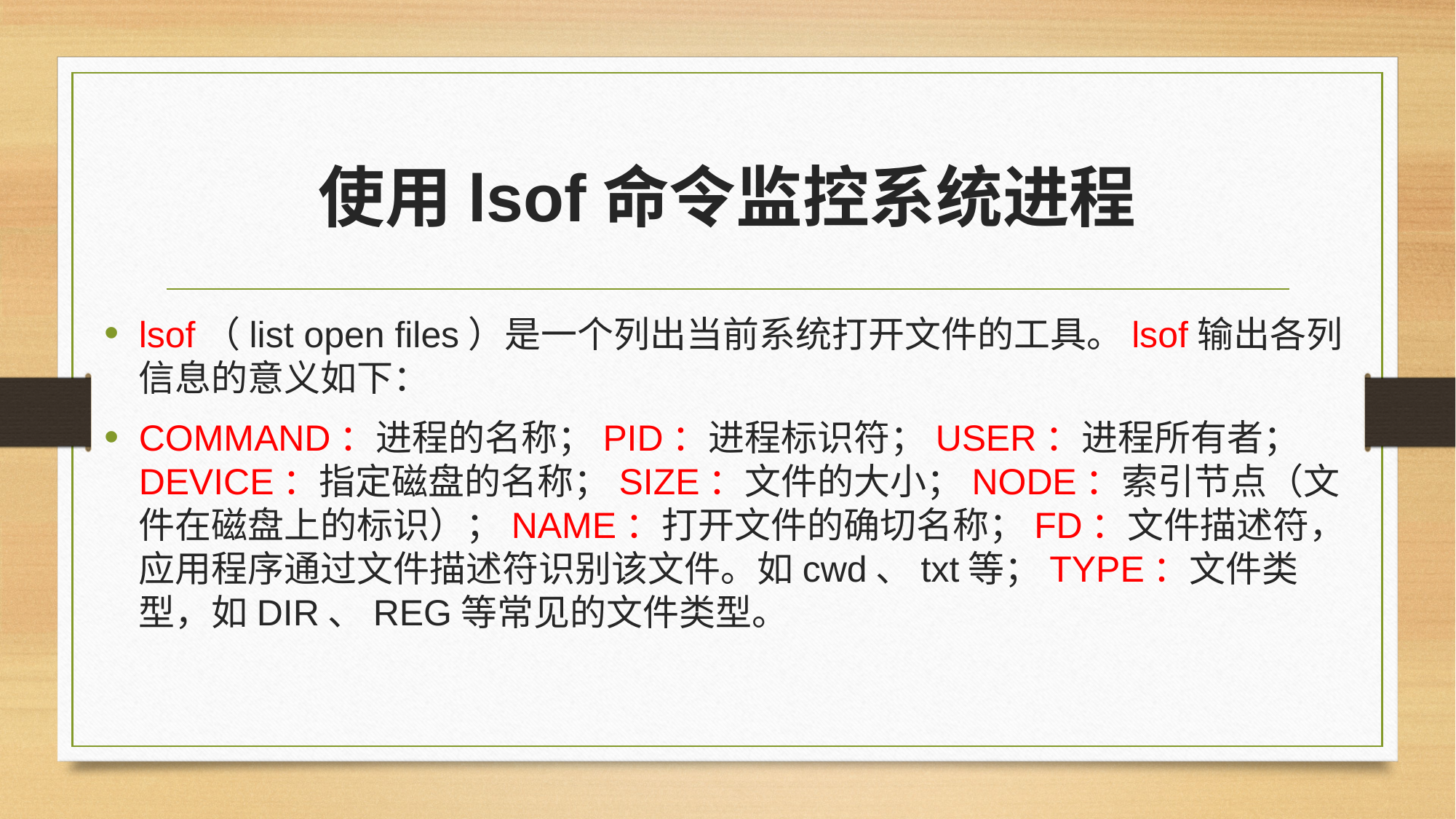

# 使用lsof命令监控系统进程
lsof（list open files）是一个列出当前系统打开文件的工具。lsof输出各列信息的意义如下：
COMMAND：进程的名称；PID：进程标识符；USER：进程所有者；DEVICE：指定磁盘的名称；SIZE：文件的大小；NODE：索引节点（文件在磁盘上的标识）；NAME：打开文件的确切名称；FD：文件描述符，应用程序通过文件描述符识别该文件。如cwd、txt等；TYPE：文件类型，如DIR、REG等常见的文件类型。